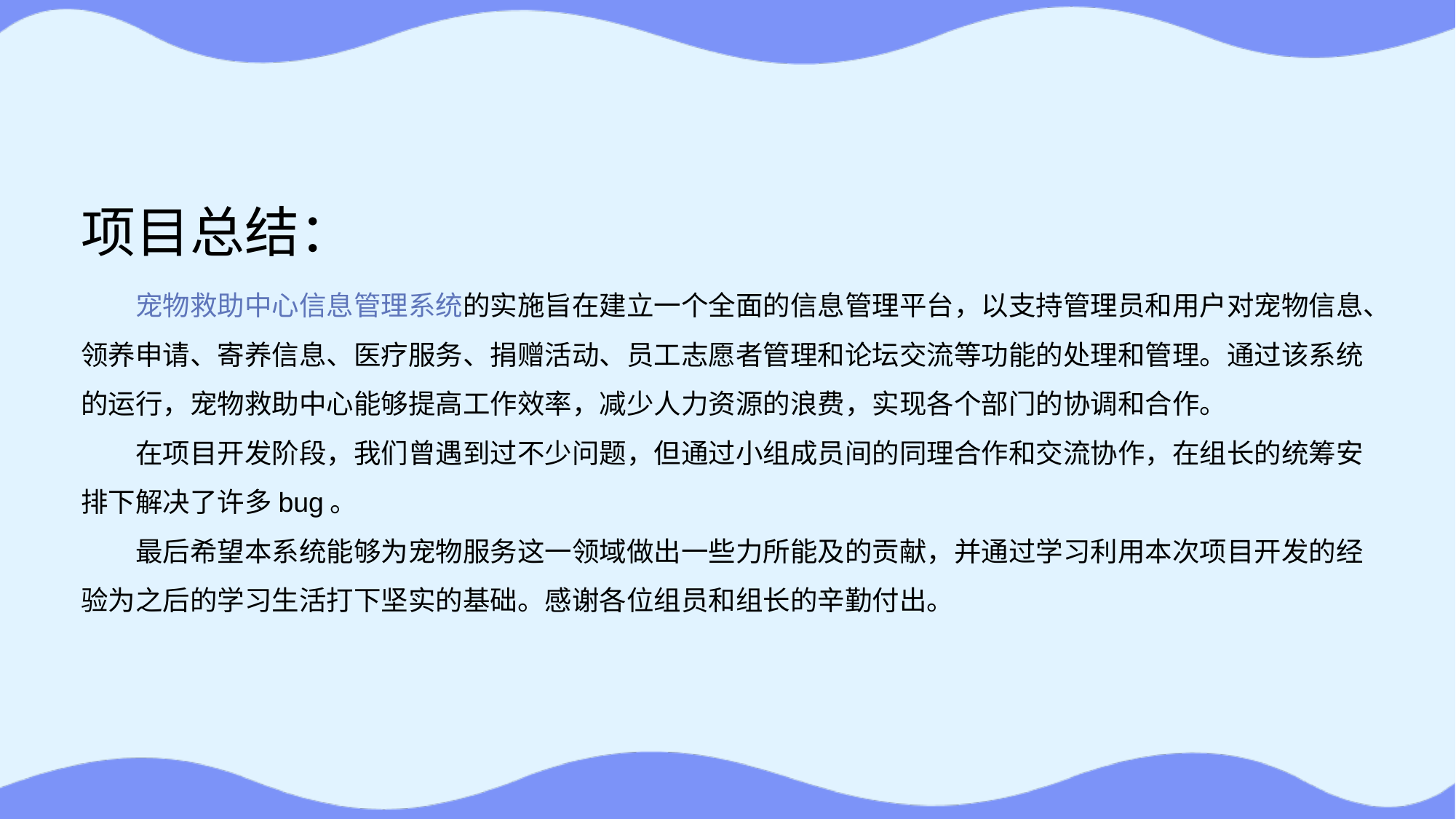

项目总结：
宠物救助中心信息管理系统的实施旨在建立一个全面的信息管理平台，以支持管理员和用户对宠物信息、领养申请、寄养信息、医疗服务、捐赠活动、员工志愿者管理和论坛交流等功能的处理和管理。通过该系统的运行，宠物救助中心能够提高工作效率，减少人力资源的浪费，实现各个部门的协调和合作。
在项目开发阶段，我们曾遇到过不少问题，但通过小组成员间的同理合作和交流协作，在组长的统筹安排下解决了许多bug。
最后希望本系统能够为宠物服务这一领域做出一些力所能及的贡献，并通过学习利用本次项目开发的经验为之后的学习生活打下坚实的基础。感谢各位组员和组长的辛勤付出。